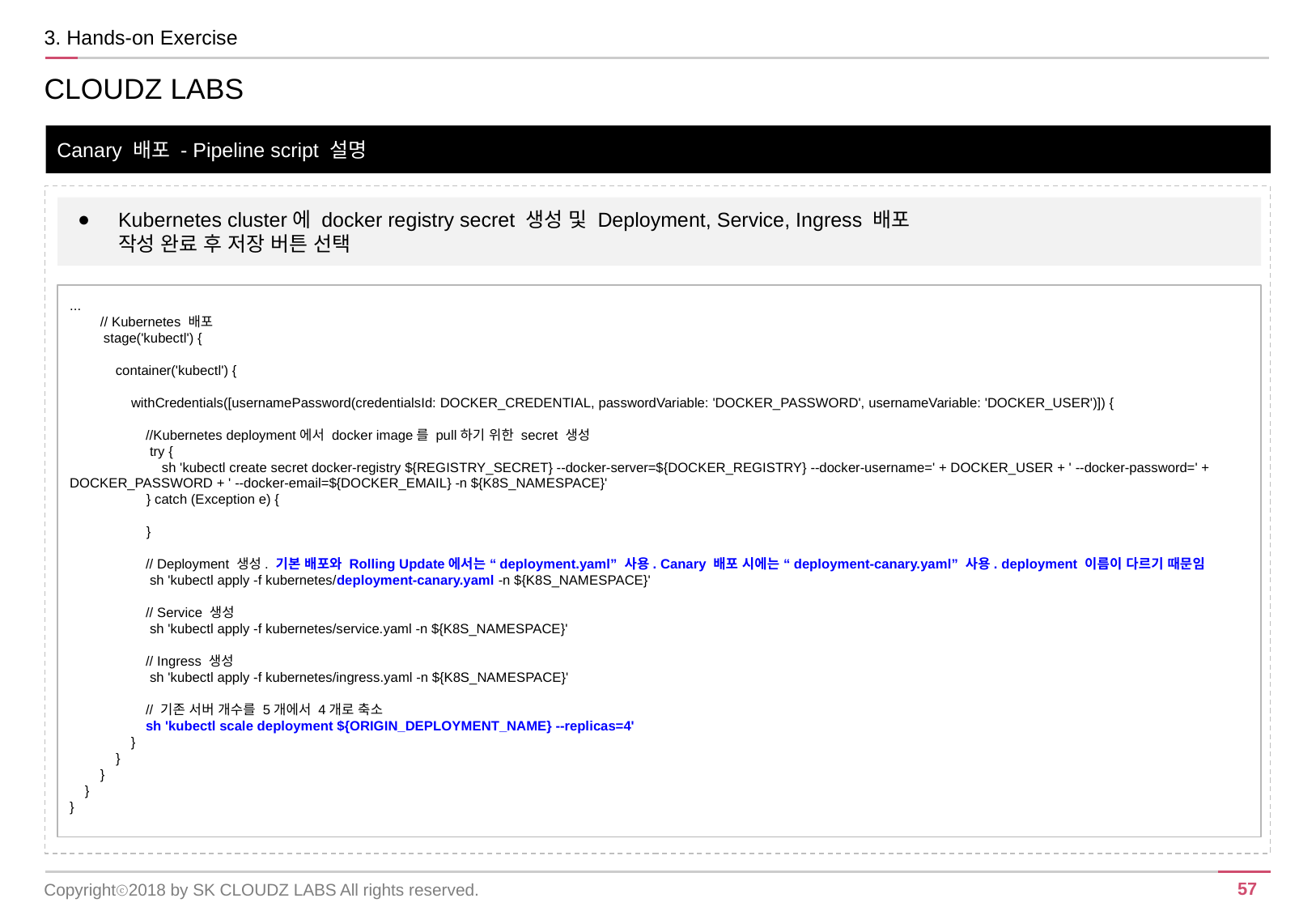

3. Hands-on Exercise

CLOUDZ LABS
Canary 배포 - Pipeline script 설명
Kubernetes cluster에 docker registry secret 생성 및 Deployment, Service, Ingress 배포
작성 완료 후 저장 버튼 선택
...
        // Kubernetes 배포
        stage('kubectl') {
            container('kubectl') {
                withCredentials([usernamePassword(credentialsId: DOCKER_CREDENTIAL, passwordVariable: 'DOCKER_PASSWORD', usernameVariable: 'DOCKER_USER')]) {

    //Kubernetes deployment에서 docker image를 pull하기 위한 secret 생성
                    try {
                        sh 'kubectl create secret docker-registry ${REGISTRY_SECRET} --docker-server=${DOCKER_REGISTRY} --docker-username=' + DOCKER_USER + ' --docker-password=' + DOCKER_PASSWORD + ' --docker-email=${DOCKER_EMAIL} -n ${K8S_NAMESPACE}'
                    } catch (Exception e) {
                    }

    // Deployment 생성. 기본 배포와 Rolling Update에서는 “deployment.yaml” 사용. Canary 배포 시에는 “deployment-canary.yaml” 사용. deployment 이름이 다르기 때문임
                    sh 'kubectl apply -f kubernetes/deployment-canary.yaml -n ${K8S_NAMESPACE}'

    // Service 생성
                    sh 'kubectl apply -f kubernetes/service.yaml -n ${K8S_NAMESPACE}'

    // Ingress 생성
                    sh 'kubectl apply -f kubernetes/ingress.yaml -n ${K8S_NAMESPACE}'

    // 기존 서버 개수를 5개에서 4개로 축소
    sh 'kubectl scale deployment ${ORIGIN_DEPLOYMENT_NAME} --replicas=4'
                }
            }
        }
    }
}
Copyrightⓒ2018 by SK CLOUDZ LABS All rights reserved.